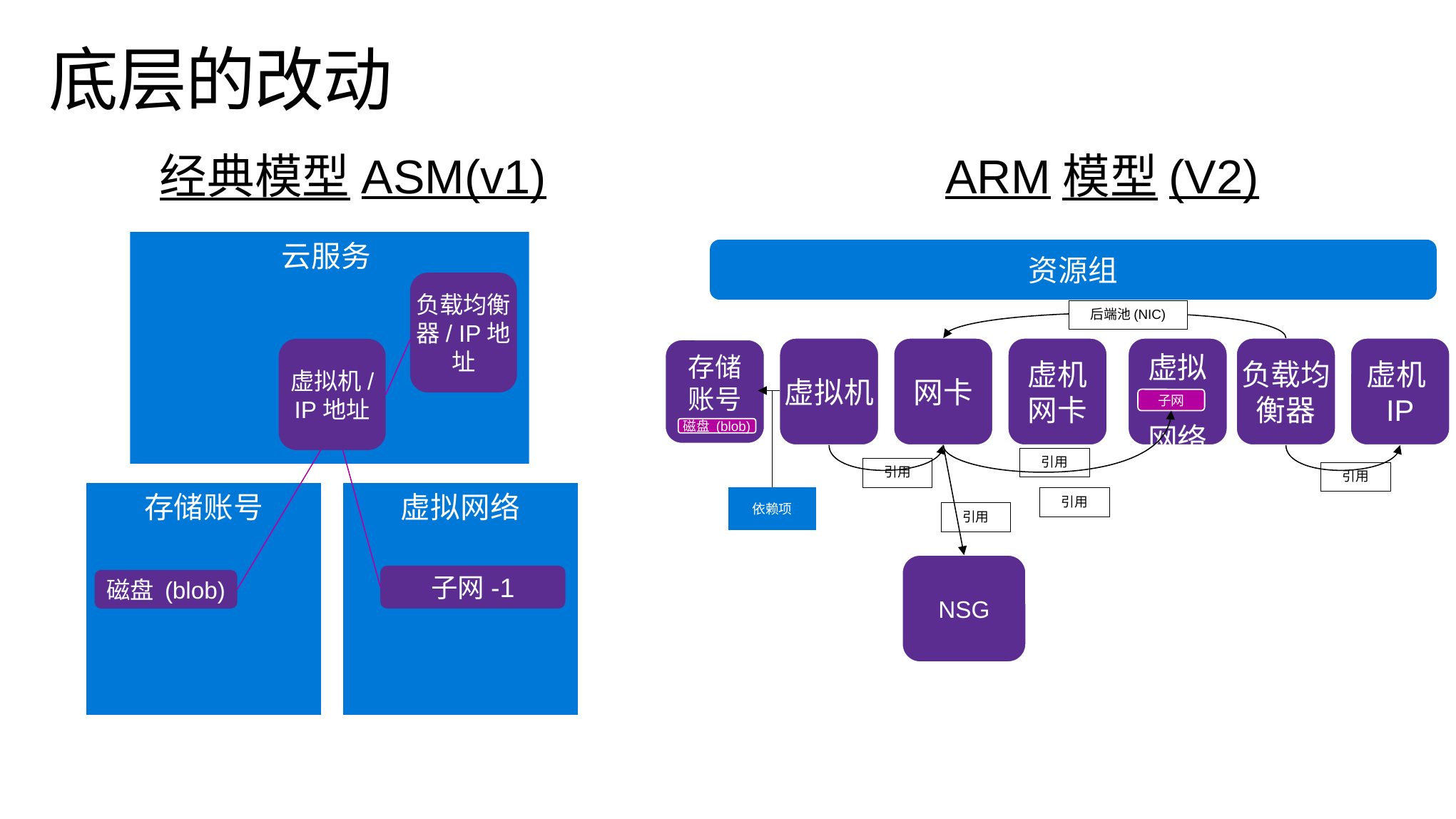

# 底层的改动
经典模型ASM(v1)
ARM模型(V2)
云服务
虚拟网络
存储账号
资源组
负载均衡器/ IP地址
后端池(NIC)
虚拟机
网卡
虚机
网卡
虚拟

网络
子网
负载均衡器
虚机IP
虚拟机/ IP地址
存储
账号
磁盘 (blob)
引用
引用
引用
引用
引用
依赖项
NSG
子网-1
磁盘 (blob)